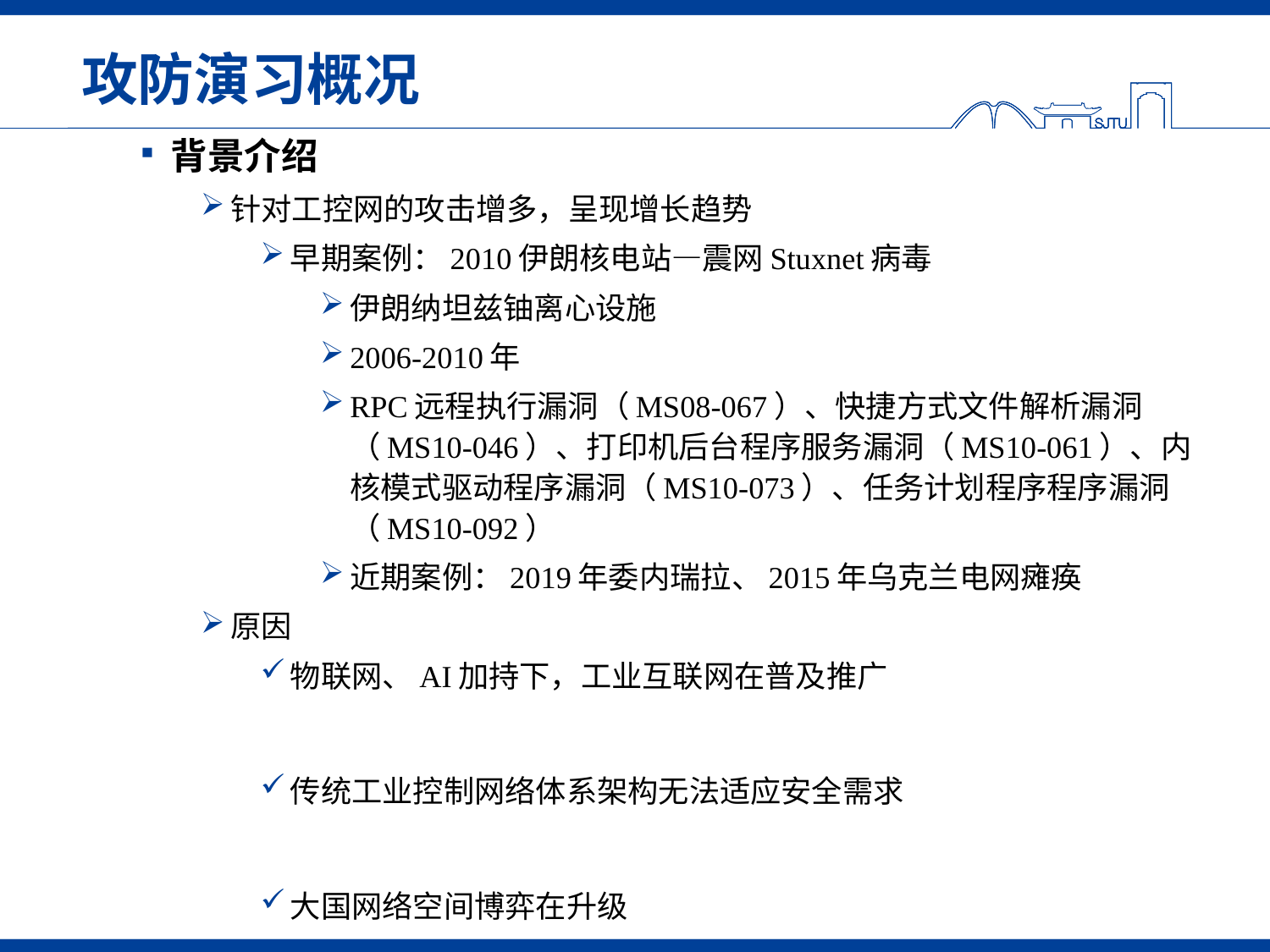

# 攻防演习概况
背景介绍
针对工控网的攻击增多，呈现增长趋势
早期案例：2010伊朗核电站—震网Stuxnet病毒
伊朗纳坦兹铀离心设施
2006-2010年
RPC远程执行漏洞（MS08-067）、快捷方式文件解析漏洞（MS10-046）、打印机后台程序服务漏洞（MS10-061）、内核模式驱动程序漏洞（MS10-073）、任务计划程序程序漏洞（MS10-092）
近期案例：2019年委内瑞拉、2015年乌克兰电网瘫痪
原因
物联网、AI加持下，工业互联网在普及推广

传统工业控制网络体系架构无法适应安全需求

大国网络空间博弈在升级